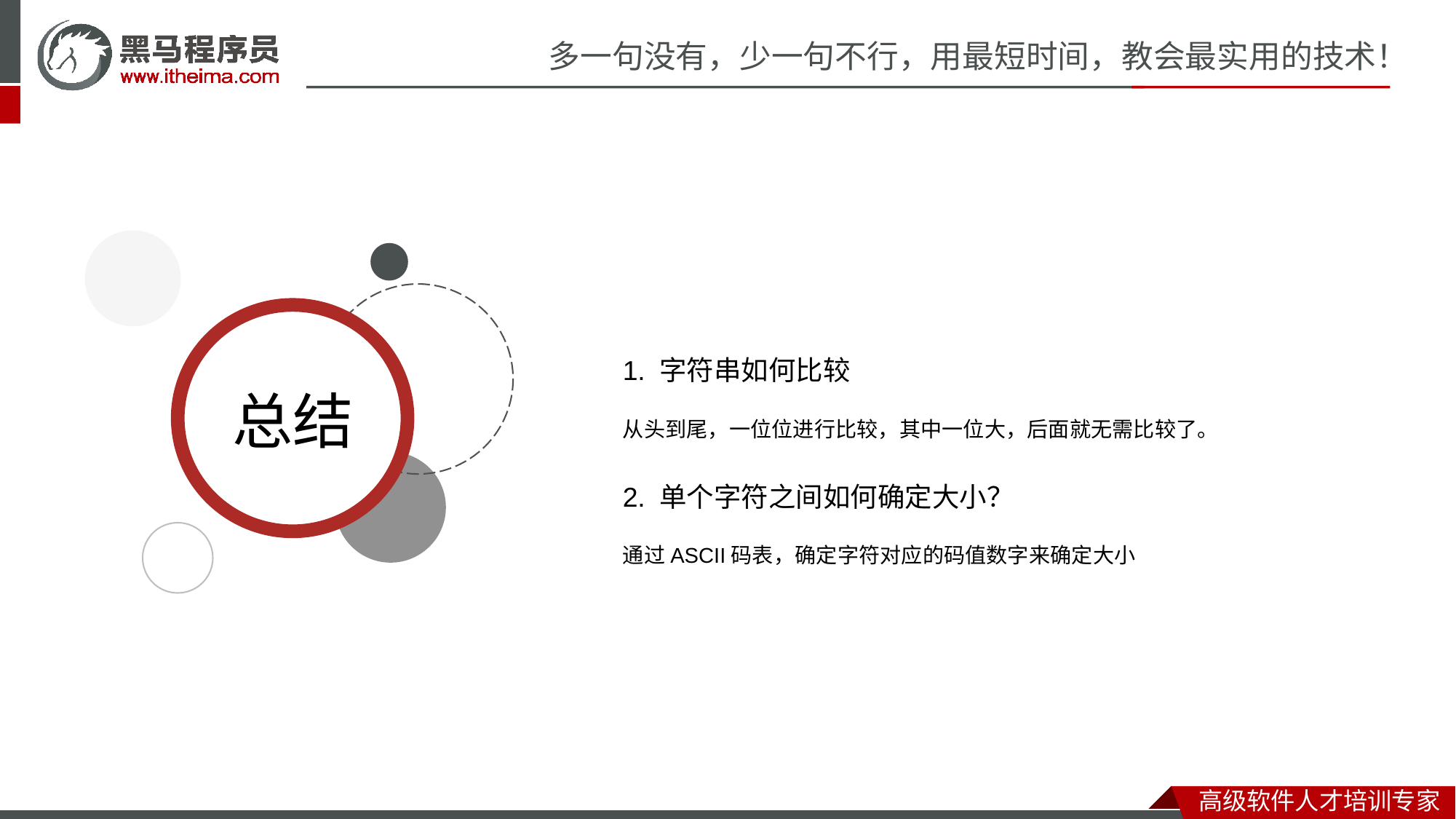

1. 字符串如何比较
从头到尾，一位位进行比较，其中一位大，后面就无需比较了。
2. 单个字符之间如何确定大小？
通过ASCII码表，确定字符对应的码值数字来确定大小